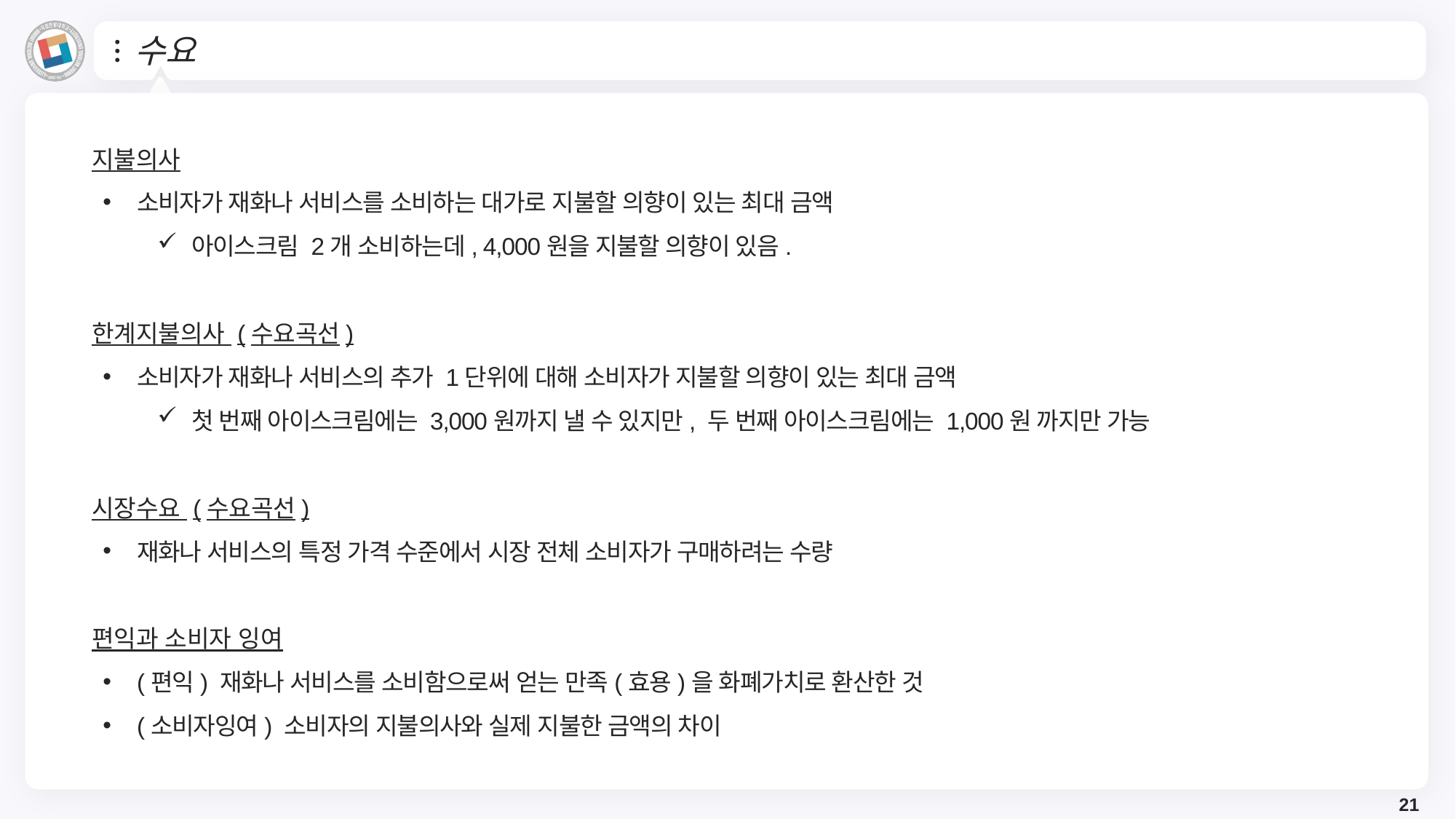

# 수요
지불의사
소비자가 재화나 서비스를 소비하는 대가로 지불할 의향이 있는 최대 금액
아이스크림 2개 소비하는데, 4,000원을 지불할 의향이 있음.

한계지불의사 (수요곡선)
소비자가 재화나 서비스의 추가 1단위에 대해 소비자가 지불할 의향이 있는 최대 금액
첫 번째 아이스크림에는 3,000원까지 낼 수 있지만, 두 번째 아이스크림에는 1,000원 까지만 가능

시장수요 (수요곡선)
재화나 서비스의 특정 가격 수준에서 시장 전체 소비자가 구매하려는 수량

편익과 소비자 잉여
(편익) 재화나 서비스를 소비함으로써 얻는 만족(효용)을 화폐가치로 환산한 것
(소비자잉여) 소비자의 지불의사와 실제 지불한 금액의 차이
21